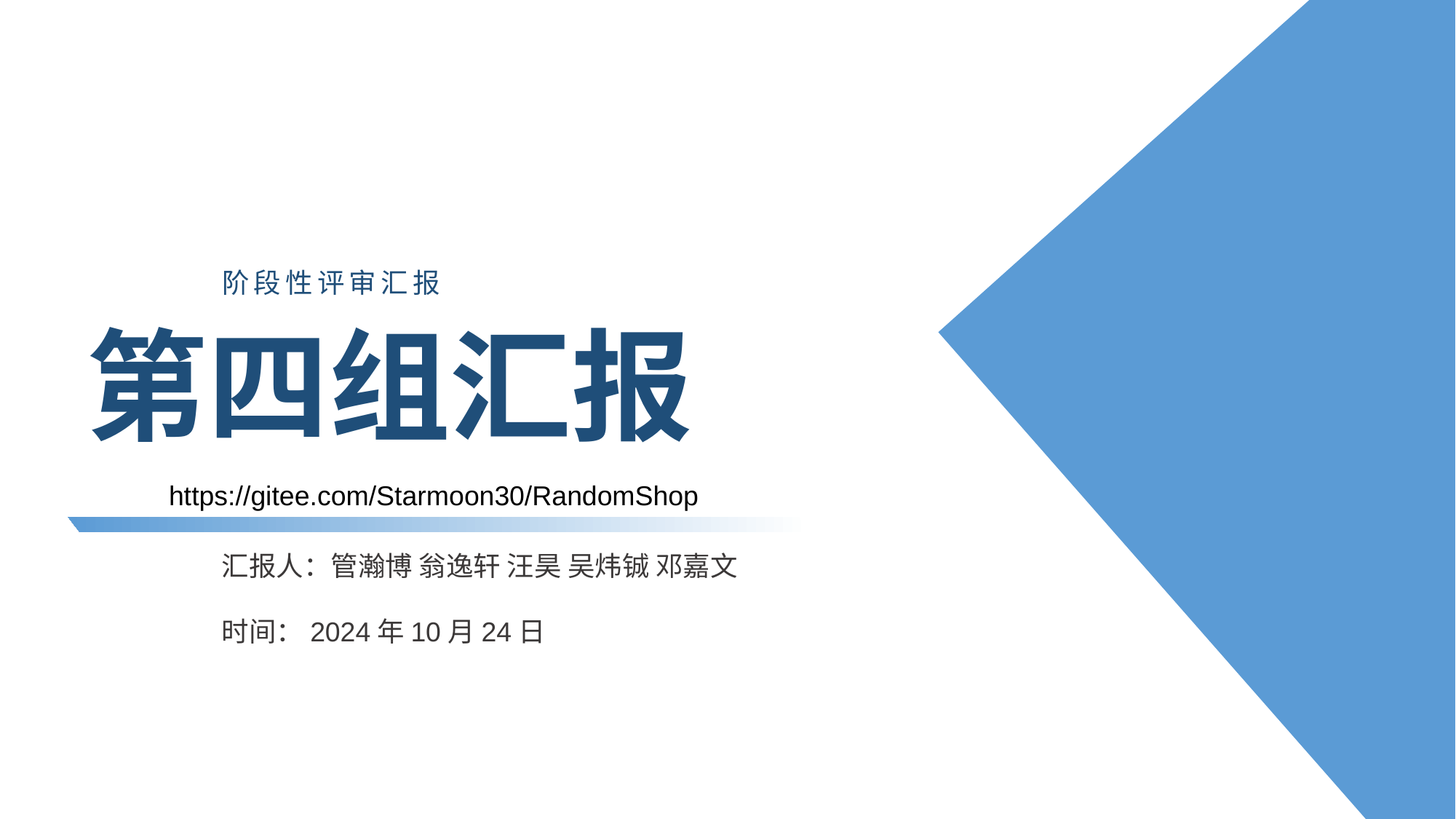

阶段性评审汇报
第四组汇报
https://gitee.com/Starmoon30/RandomShop

汇报人：管瀚博 翁逸轩 汪昊 吴炜铖 邓嘉文
时间：2024年10月24日